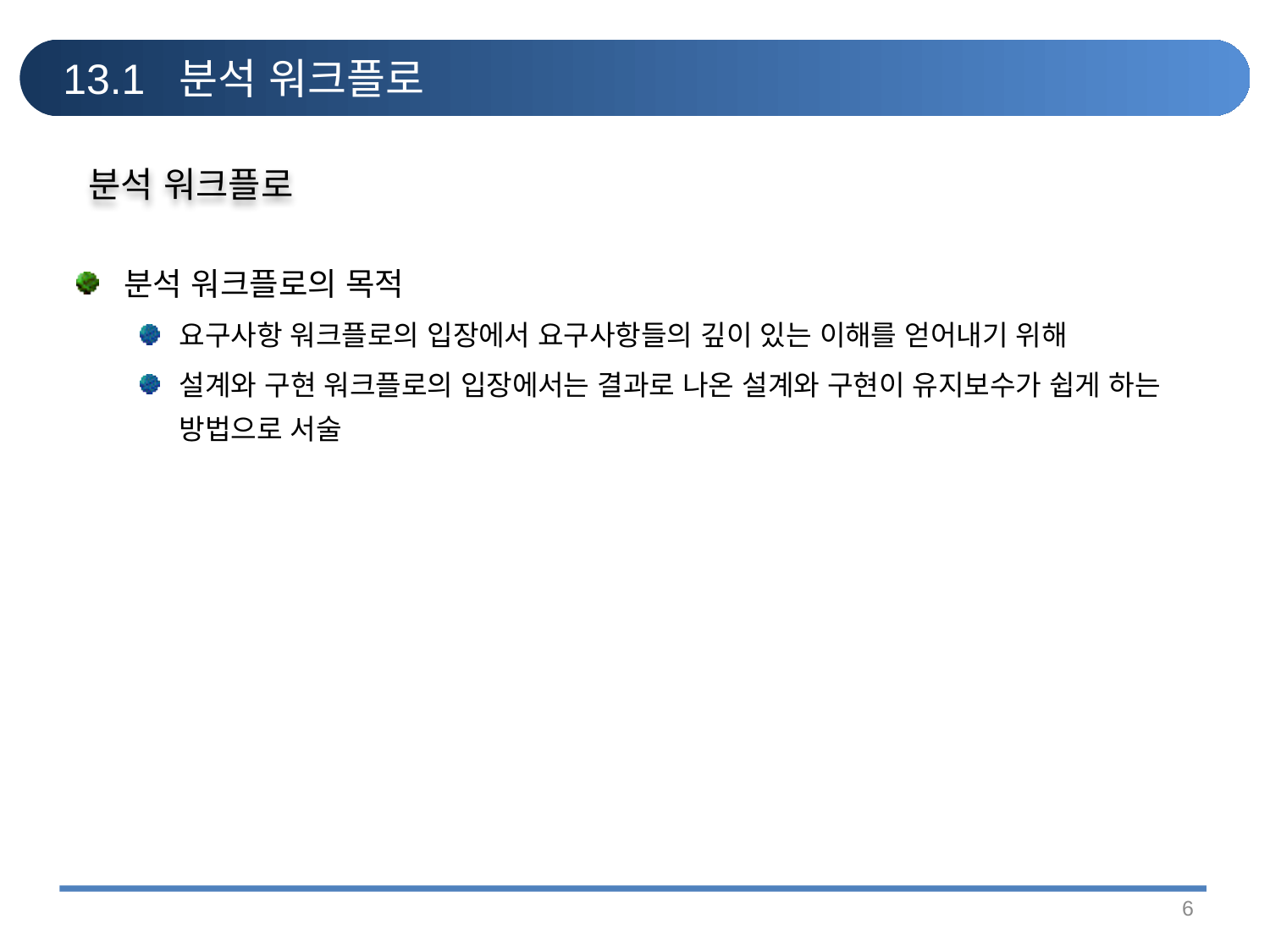

# 13.1  분석 워크플로
분석 워크플로
분석 워크플로의 목적
요구사항 워크플로의 입장에서 요구사항들의 깊이 있는 이해를 얻어내기 위해
설계와 구현 워크플로의 입장에서는 결과로 나온 설계와 구현이 유지보수가 쉽게 하는 방법으로 서술
6